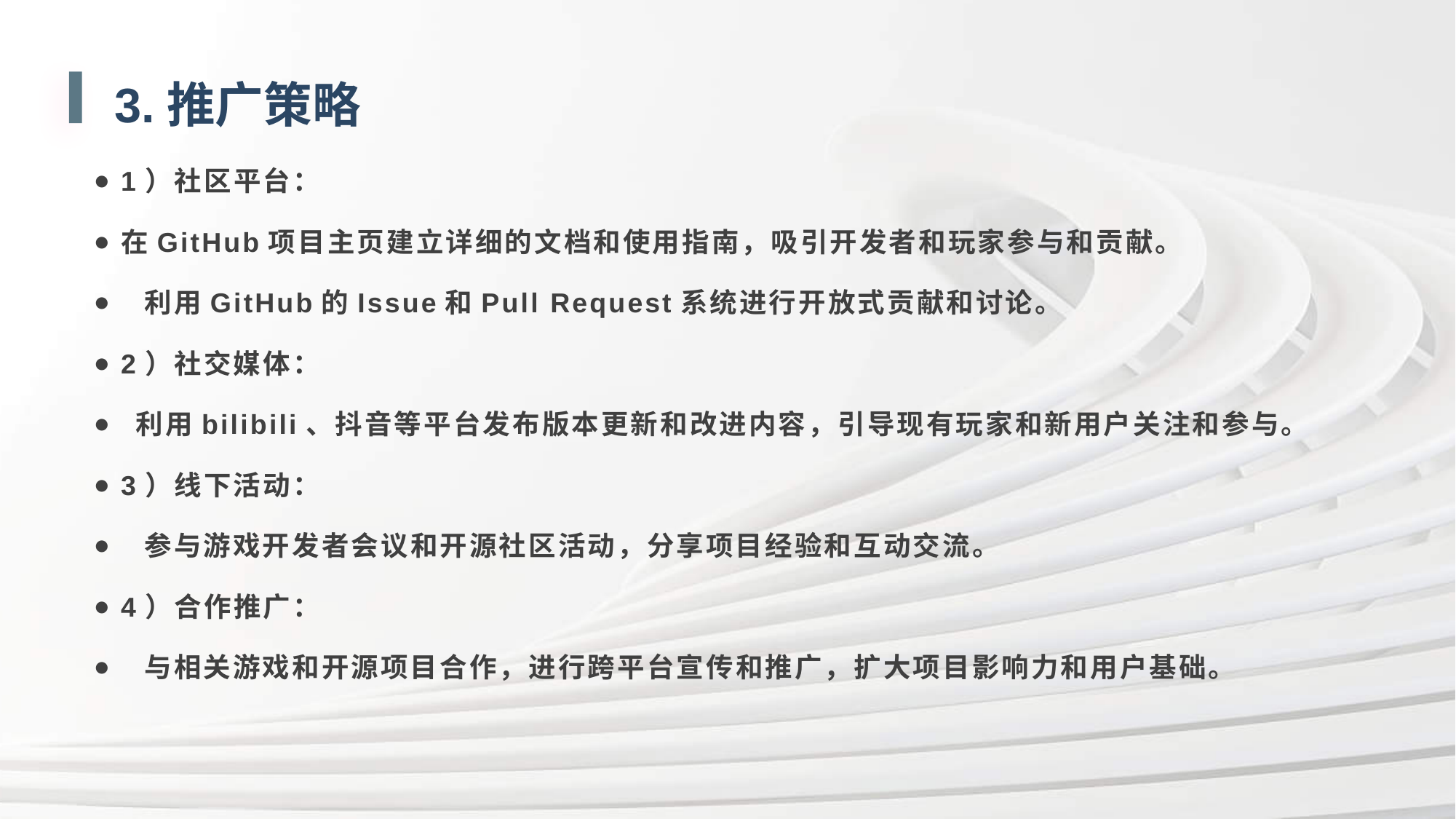

3.推广策略
1）社区平台：
在GitHub项目主页建立详细的文档和使用指南，吸引开发者和玩家参与和贡献。
  利用GitHub的Issue和Pull Request系统进行开放式贡献和讨论。
2）社交媒体：
 利用bilibili、抖音等平台发布版本更新和改进内容，引导现有玩家和新用户关注和参与。
3）线下活动：
  参与游戏开发者会议和开源社区活动，分享项目经验和互动交流。
4）合作推广：
  与相关游戏和开源项目合作，进行跨平台宣传和推广，扩大项目影响力和用户基础。